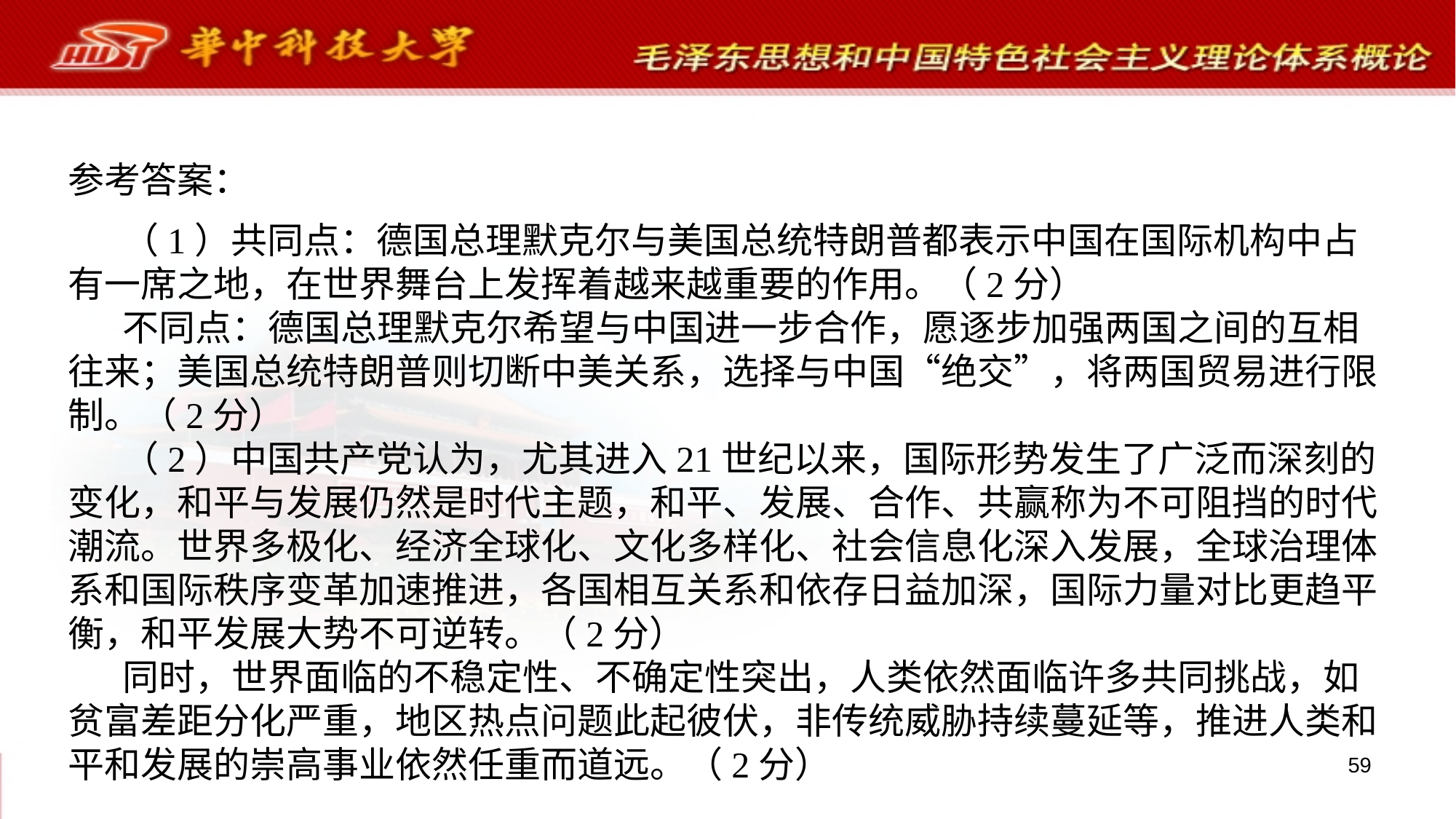

参考答案：
（1）共同点：德国总理默克尔与美国总统特朗普都表示中国在国际机构中占有一席之地，在世界舞台上发挥着越来越重要的作用。（2分）
不同点：德国总理默克尔希望与中国进一步合作，愿逐步加强两国之间的互相往来；美国总统特朗普则切断中美关系，选择与中国“绝交”，将两国贸易进行限制。（2分）
（2）中国共产党认为，尤其进入21世纪以来，国际形势发生了广泛而深刻的变化，和平与发展仍然是时代主题，和平、发展、合作、共赢称为不可阻挡的时代潮流。世界多极化、经济全球化、文化多样化、社会信息化深入发展，全球治理体系和国际秩序变革加速推进，各国相互关系和依存日益加深，国际力量对比更趋平衡，和平发展大势不可逆转。（2分）
同时，世界面临的不稳定性、不确定性突出，人类依然面临许多共同挑战，如贫富差距分化严重，地区热点问题此起彼伏，非传统威胁持续蔓延等，推进人类和平和发展的崇高事业依然任重而道远。（2分）
59